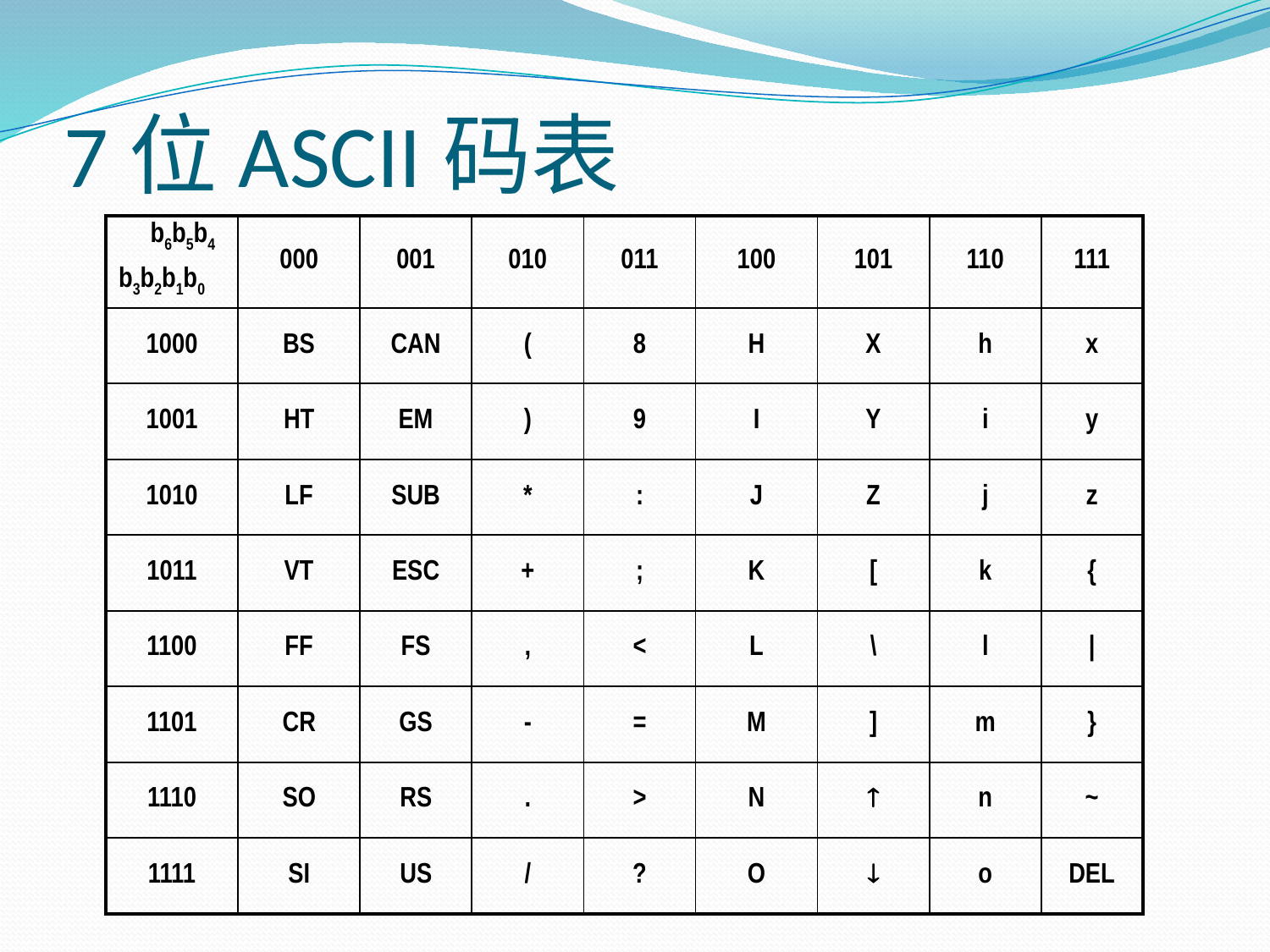

# 7位ASCII码表
| b6b5b4 b3b2b1b0 | 000 | 001 | 010 | 011 | 100 | 101 | 110 | 111 |
| --- | --- | --- | --- | --- | --- | --- | --- | --- |
| 1000 | BS | CAN | ( | 8 | H | X | h | x |
| 1001 | HT | EM | ) | 9 | I | Y | i | y |
| 1010 | LF | SUB | \* | : | J | Z | j | z |
| 1011 | VT | ESC | + | ; | K | [ | k | { |
| 1100 | FF | FS | , | < | L | \ | l | | |
| 1101 | CR | GS | - | = | M | ] | m | } |
| 1110 | SO | RS | . | > | N | ↑ | n | ~ |
| 1111 | SI | US | / | ? | O | ↓ | o | DEL |